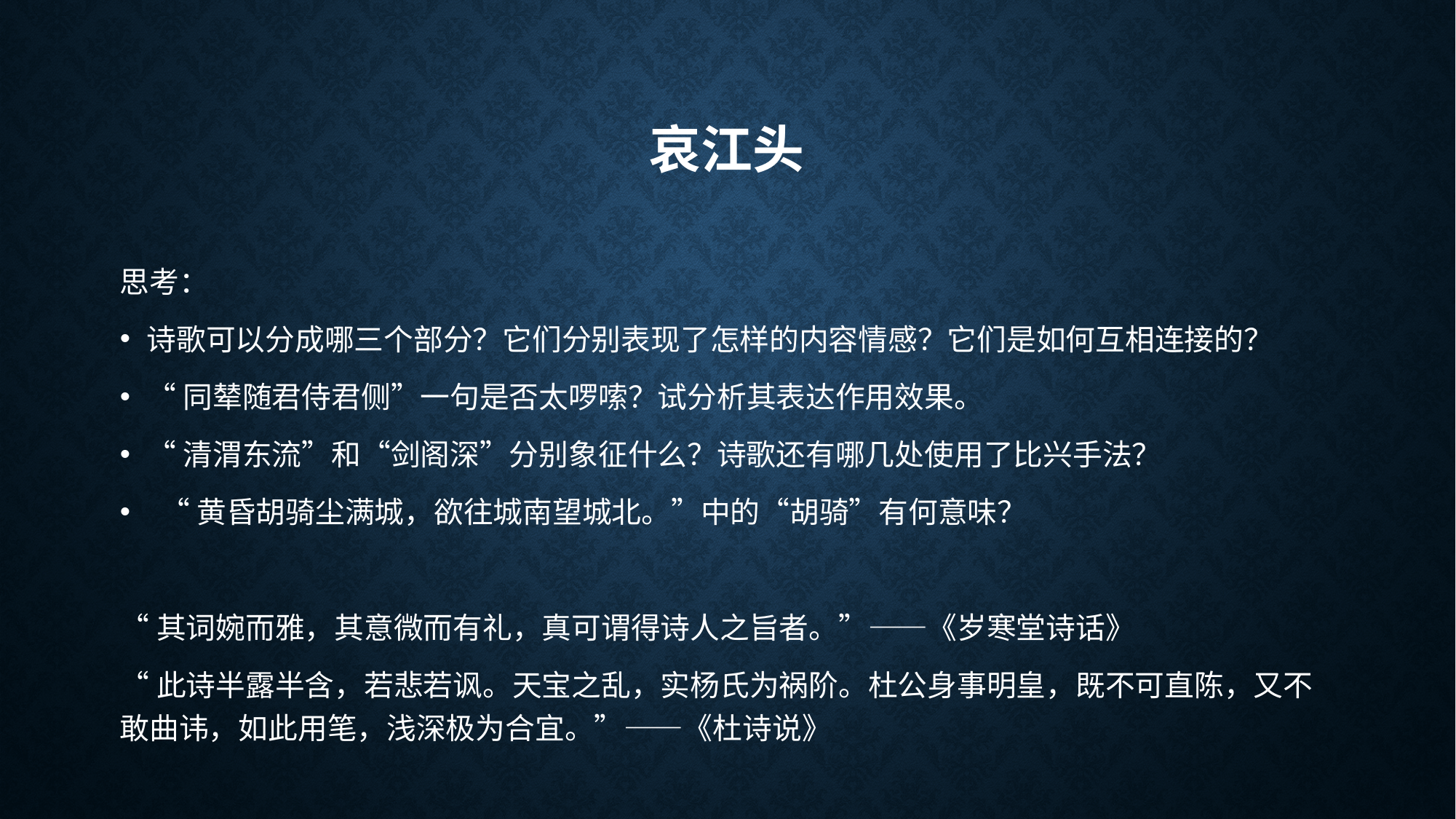

# 哀江头
思考：
诗歌可以分成哪三个部分？它们分别表现了怎样的内容情感？它们是如何互相连接的？
“同辇随君侍君侧”一句是否太啰嗦？试分析其表达作用效果。
“清渭东流”和“剑阁深”分别象征什么？诗歌还有哪几处使用了比兴手法？
  “黄昏胡骑尘满城，欲往城南望城北。”中的“胡骑”有何意味？

“其词婉而雅，其意微而有礼，真可谓得诗人之旨者。”——《岁寒堂诗话》
“此诗半露半含，若悲若讽。天宝之乱，实杨氏为祸阶。杜公身事明皇，既不可直陈，又不敢曲讳，如此用笔，浅深极为合宜。”——《杜诗说》